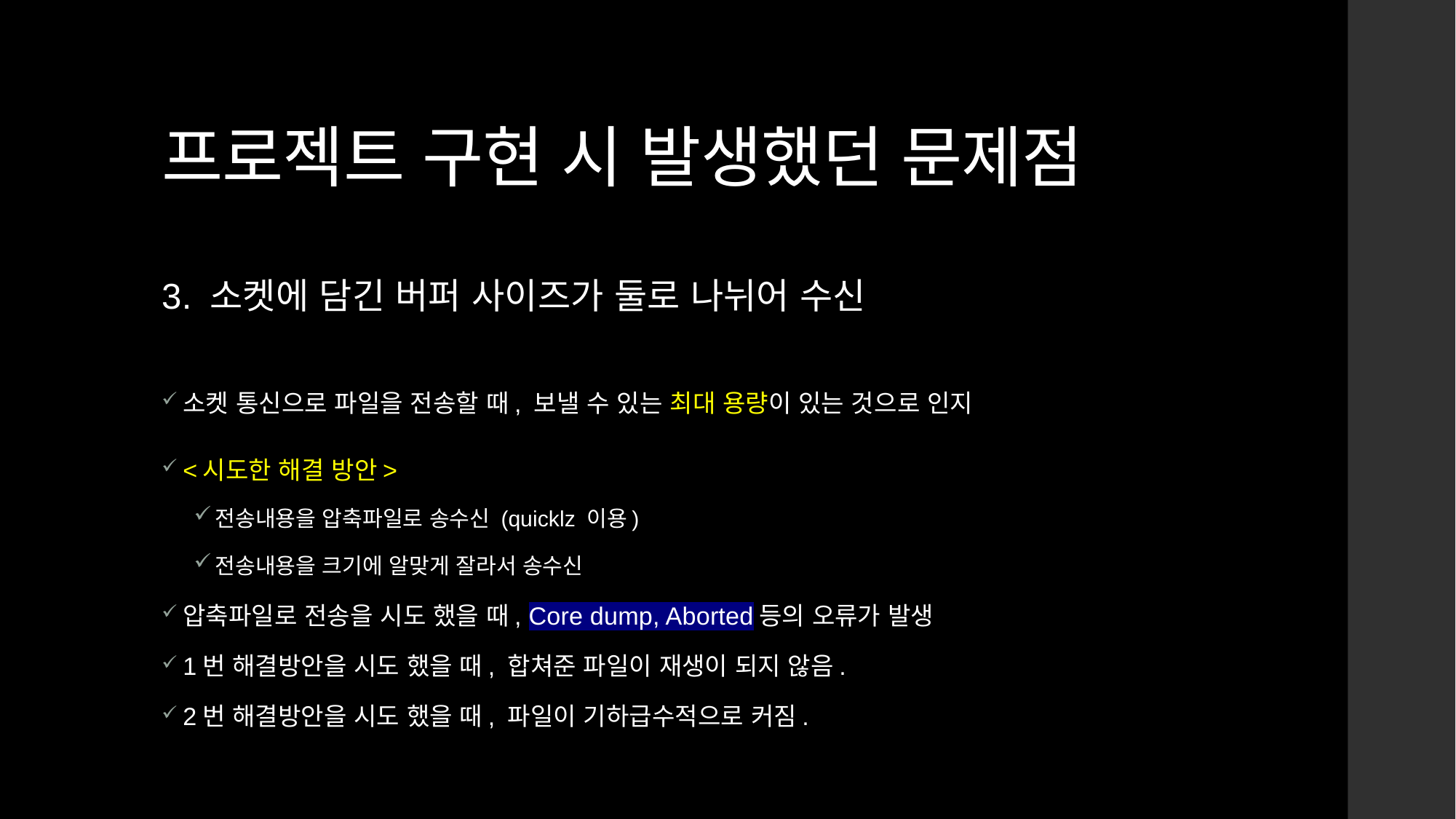

# 프로젝트 구현 시 발생했던 문제점
3. 소켓에 담긴 버퍼 사이즈가 둘로 나뉘어 수신

소켓 통신으로 파일을 전송할 때, 보낼 수 있는 최대 용량이 있는 것으로 인지
<시도한 해결 방안>
전송내용을 압축파일로 송수신 (quicklz 이용)
전송내용을 크기에 알맞게 잘라서 송수신
압축파일로 전송을 시도 했을 때, Core dump, Aborted등의 오류가 발생
1번 해결방안을 시도 했을 때, 합쳐준 파일이 재생이 되지 않음.
2번 해결방안을 시도 했을 때, 파일이 기하급수적으로 커짐.